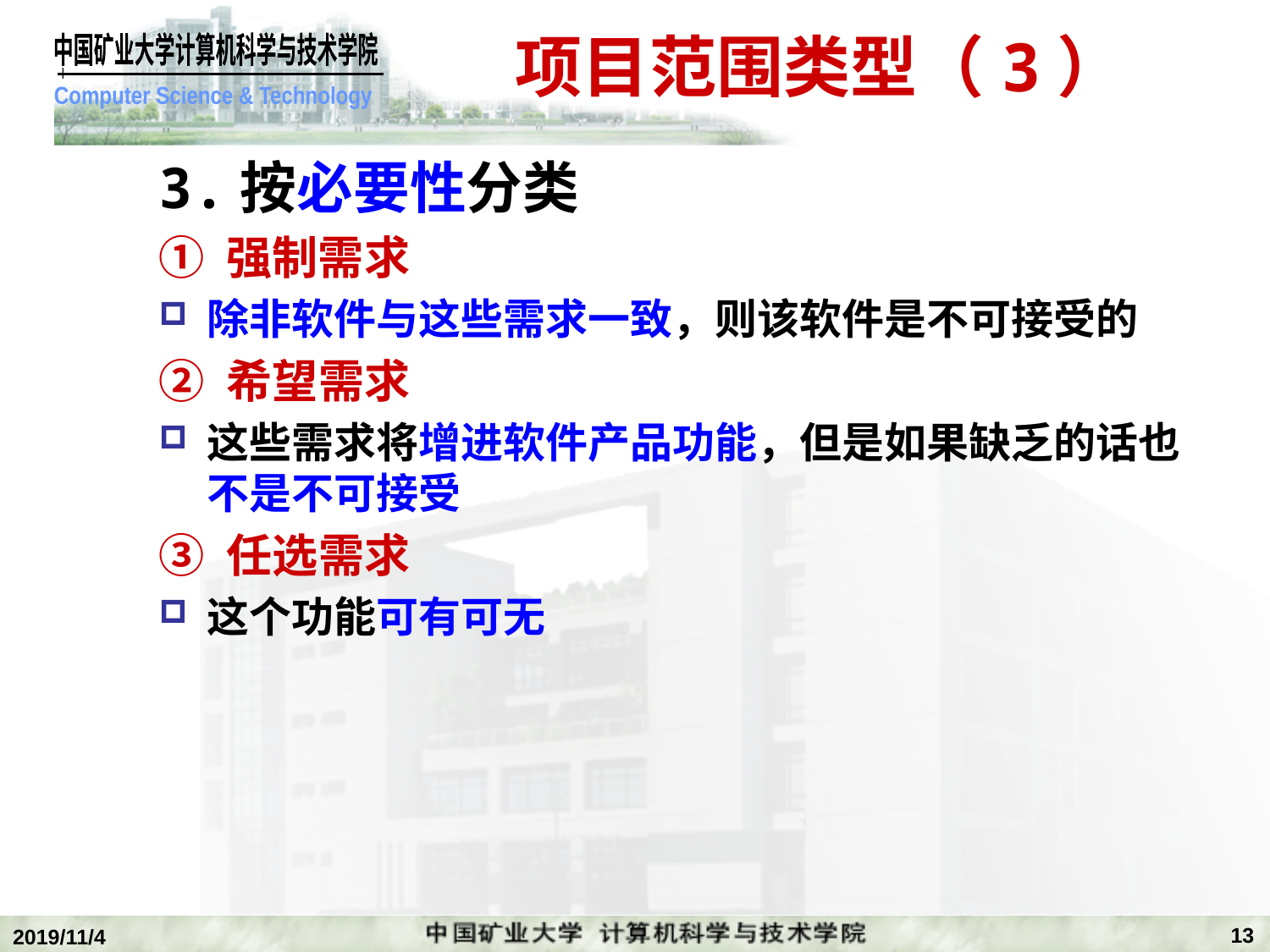

# 项目范围类型（3）
3.按必要性分类
① 强制需求
除非软件与这些需求一致，则该软件是不可接受的
② 希望需求
这些需求将增进软件产品功能，但是如果缺乏的话也不是不可接受
③ 任选需求
这个功能可有可无
13
2019/11/4